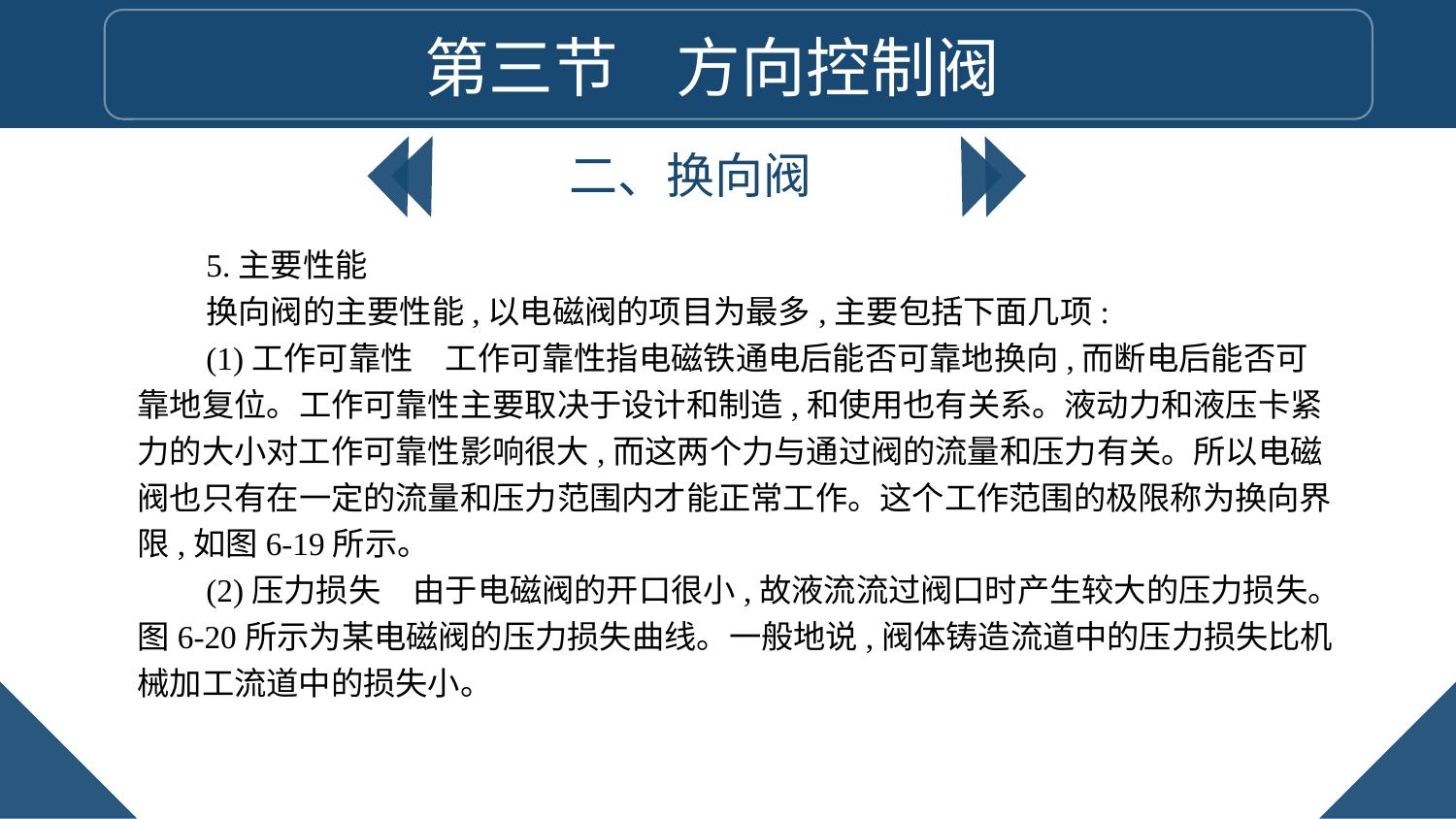

第三节    方向控制阀
二、换向阀

5.主要性能
换向阀的主要性能,以电磁阀的项目为最多,主要包括下面几项:
(1)工作可靠性　工作可靠性指电磁铁通电后能否可靠地换向,而断电后能否可靠地复位。工作可靠性主要取决于设计和制造,和使用也有关系。液动力和液压卡紧力的大小对工作可靠性影响很大,而这两个力与通过阀的流量和压力有关。所以电磁阀也只有在一定的流量和压力范围内才能正常工作。这个工作范围的极限称为换向界限,如图6-19所示。
(2)压力损失　由于电磁阀的开口很小,故液流流过阀口时产生较大的压力损失。图6-20所示为某电磁阀的压力损失曲线。一般地说,阀体铸造流道中的压力损失比机械加工流道中的损失小。